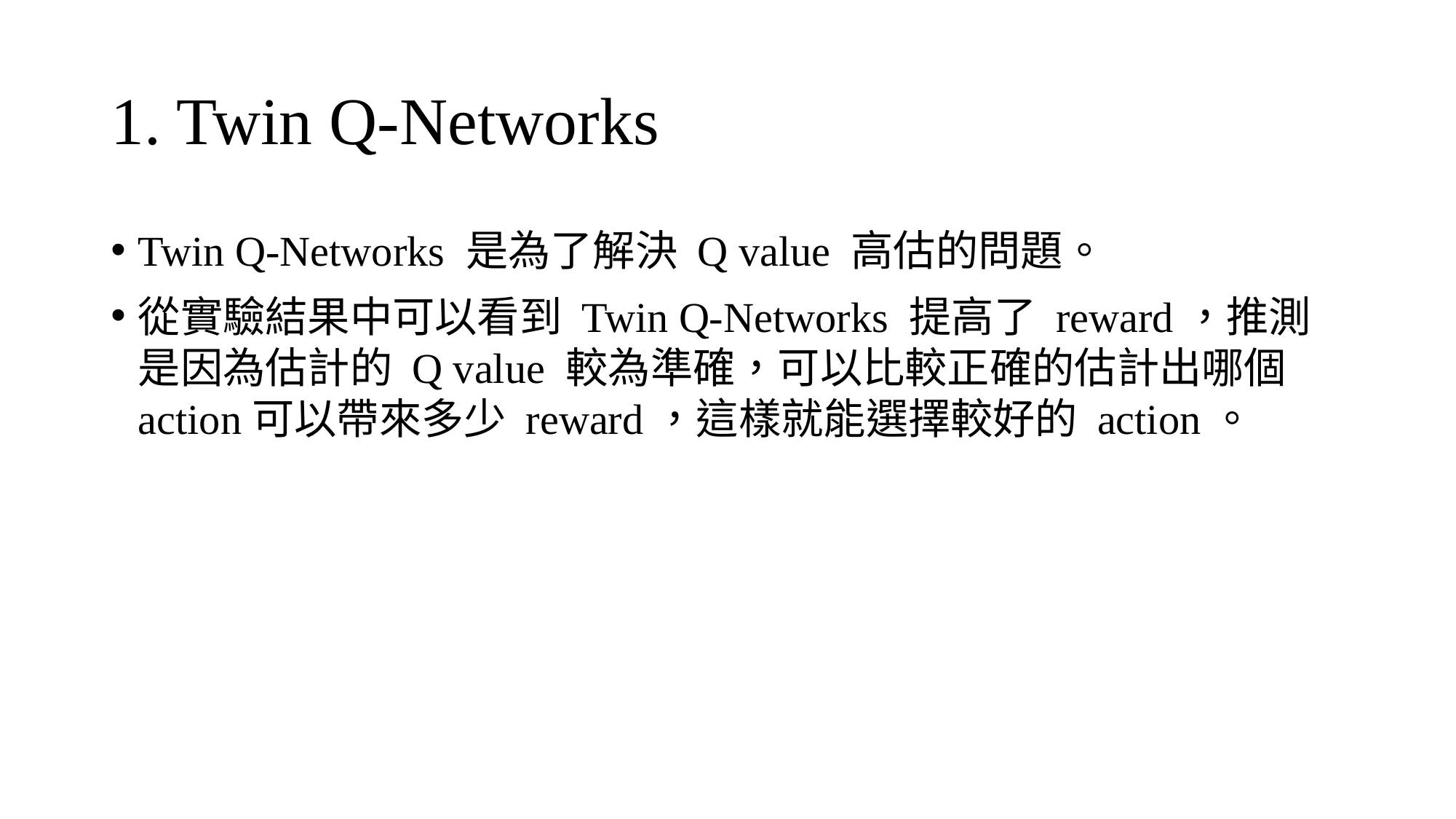

# 1. Twin Q-Networks
Twin Q-Networks 是為了解決 Q value 高估的問題。
從實驗結果中可以看到 Twin Q-Networks 提高了 reward，推測是因為估計的 Q value 較為準確，可以比較正確的估計出哪個 action可以帶來多少 reward，這樣就能選擇較好的 action。